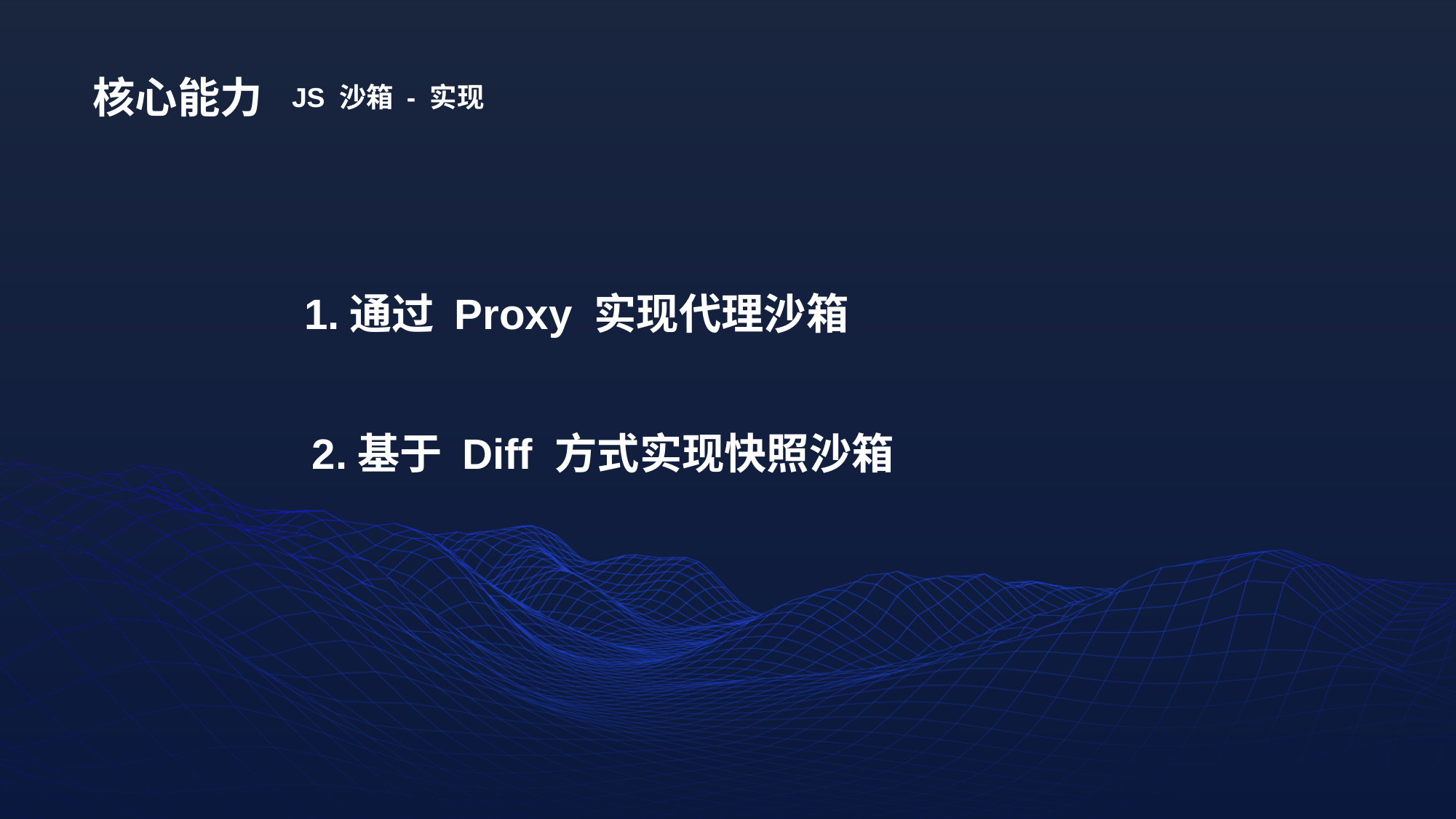

核心能力
JS 沙箱 - 实现
1.通过 Proxy 实现代理沙箱
2.基于 Diff 方式实现快照沙箱